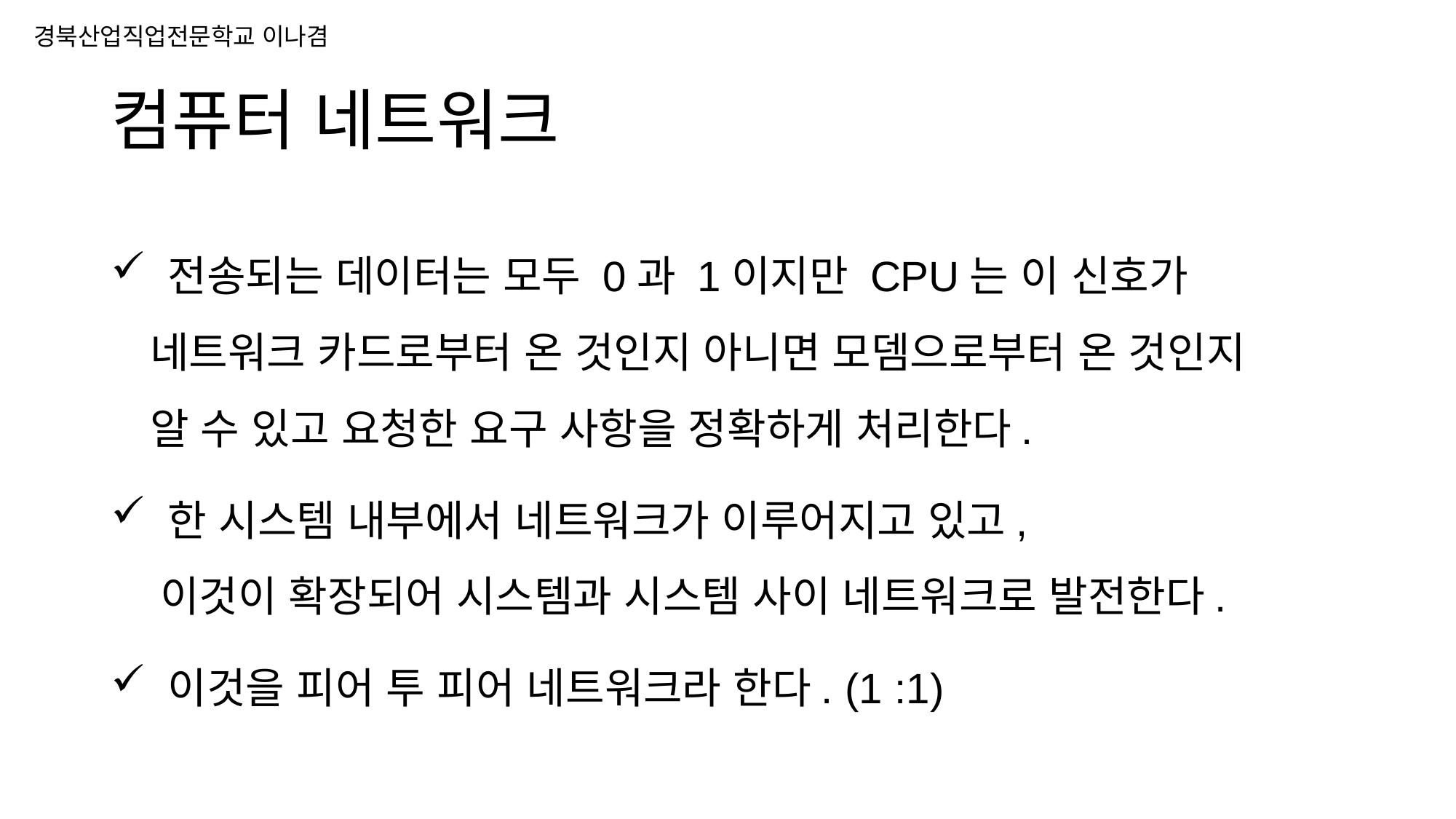

# 컴퓨터 네트워크
 전송되는 데이터는 모두 0과 1이지만 CPU는 이 신호가
 네트워크 카드로부터 온 것인지 아니면 모뎀으로부터 온 것인지
 알 수 있고 요청한 요구 사항을 정확하게 처리한다.
 한 시스템 내부에서 네트워크가 이루어지고 있고,
 이것이 확장되어 시스템과 시스템 사이 네트워크로 발전한다.
 이것을 피어 투 피어 네트워크라 한다. (1 :1)